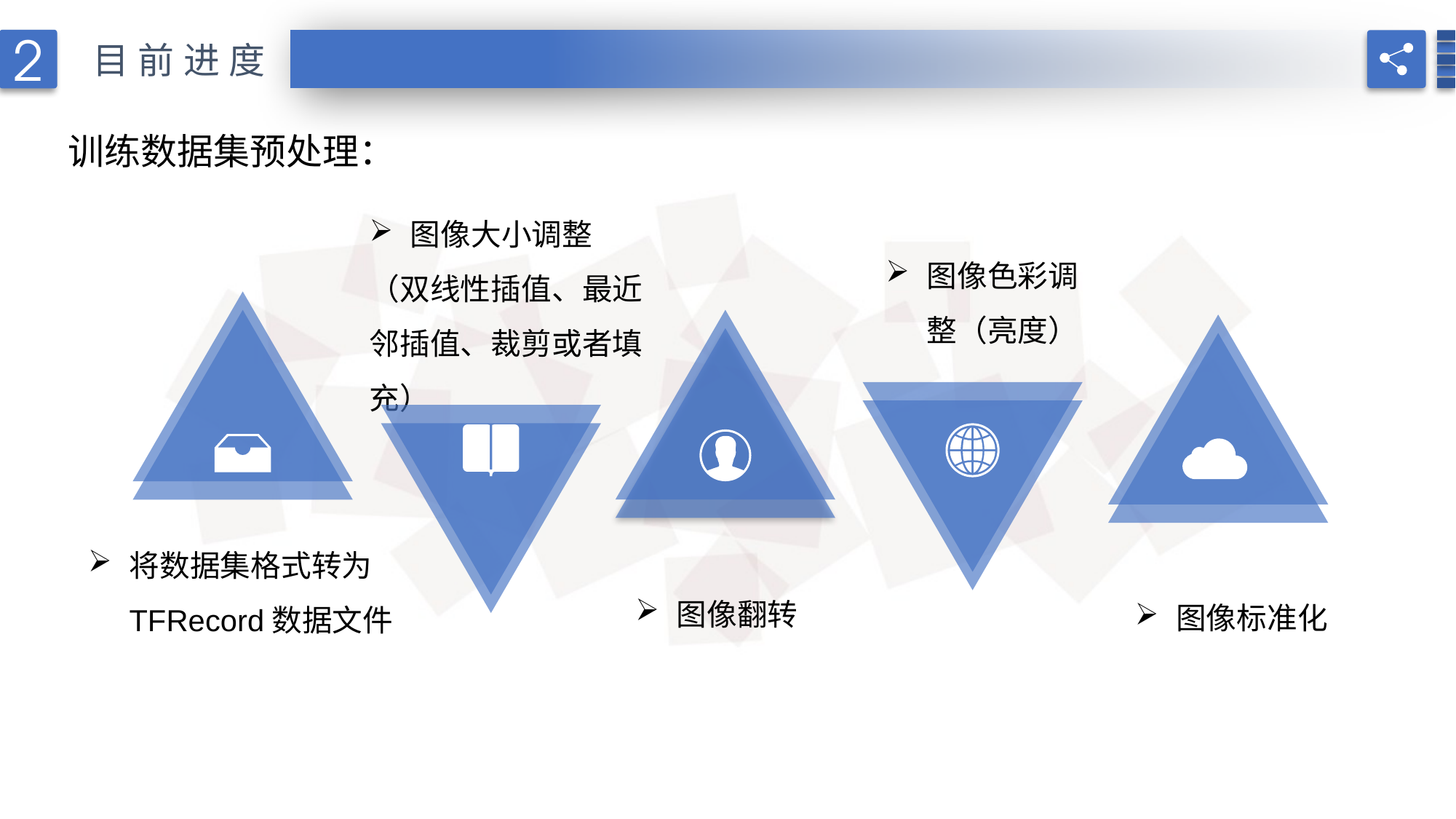

2

目前进度
训练数据集预处理：
图像大小调整
（双线性插值、最近邻插值、裁剪或者填充）
图像色彩调整（亮度）

将数据集格式转为TFRecord数据文件
图像翻转
图像标准化